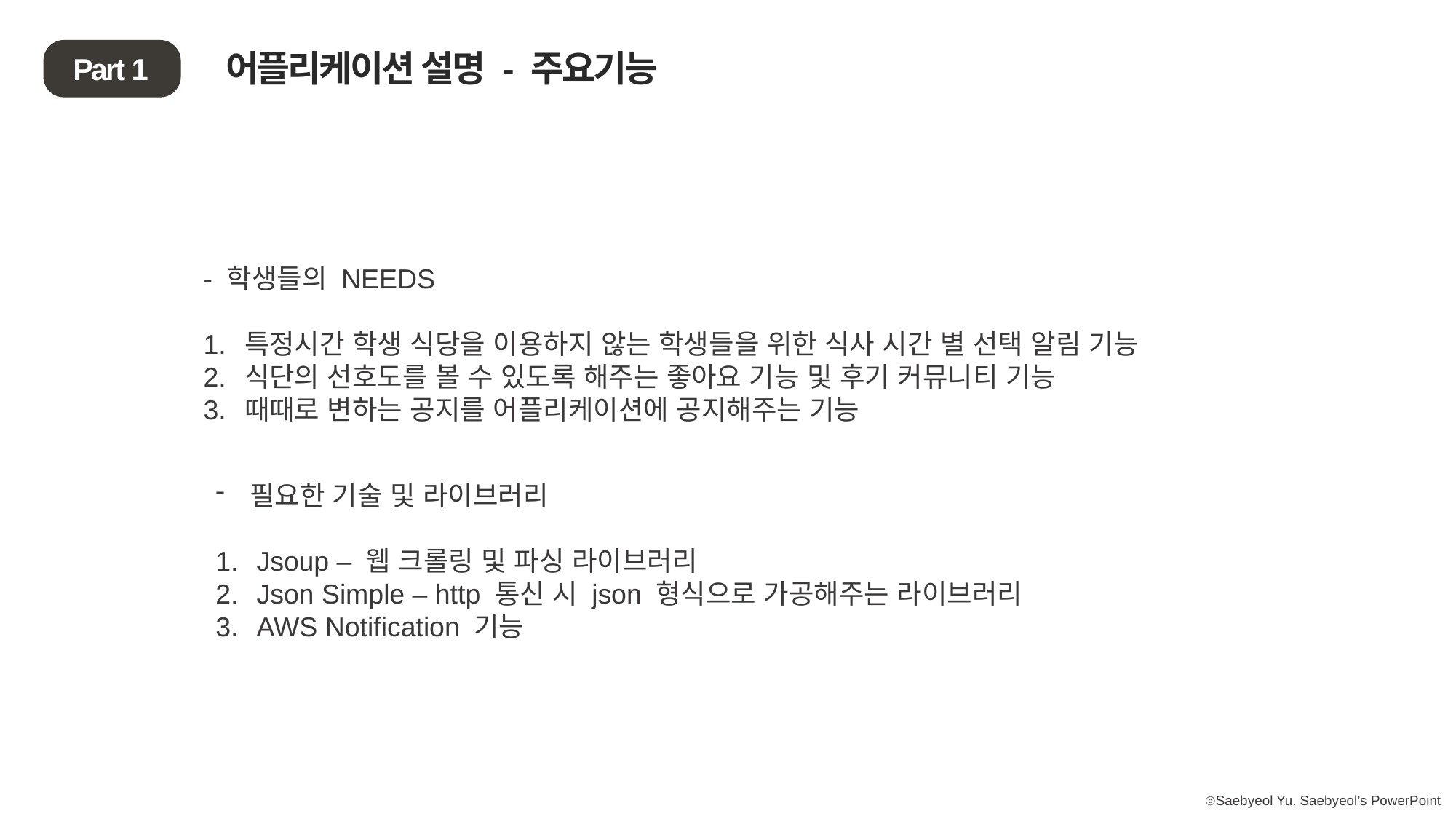

어플리케이션 설명 - 주요기능
Part 1
- 학생들의 NEEDS

특정시간 학생 식당을 이용하지 않는 학생들을 위한 식사 시간 별 선택 알림 기능
식단의 선호도를 볼 수 있도록 해주는 좋아요 기능 및 후기 커뮤니티 기능
때때로 변하는 공지를 어플리케이션에 공지해주는 기능
필요한 기술 및 라이브러리

Jsoup – 웹 크롤링 및 파싱 라이브러리
Json Simple – http 통신 시 json 형식으로 가공해주는 라이브러리
AWS Notification 기능